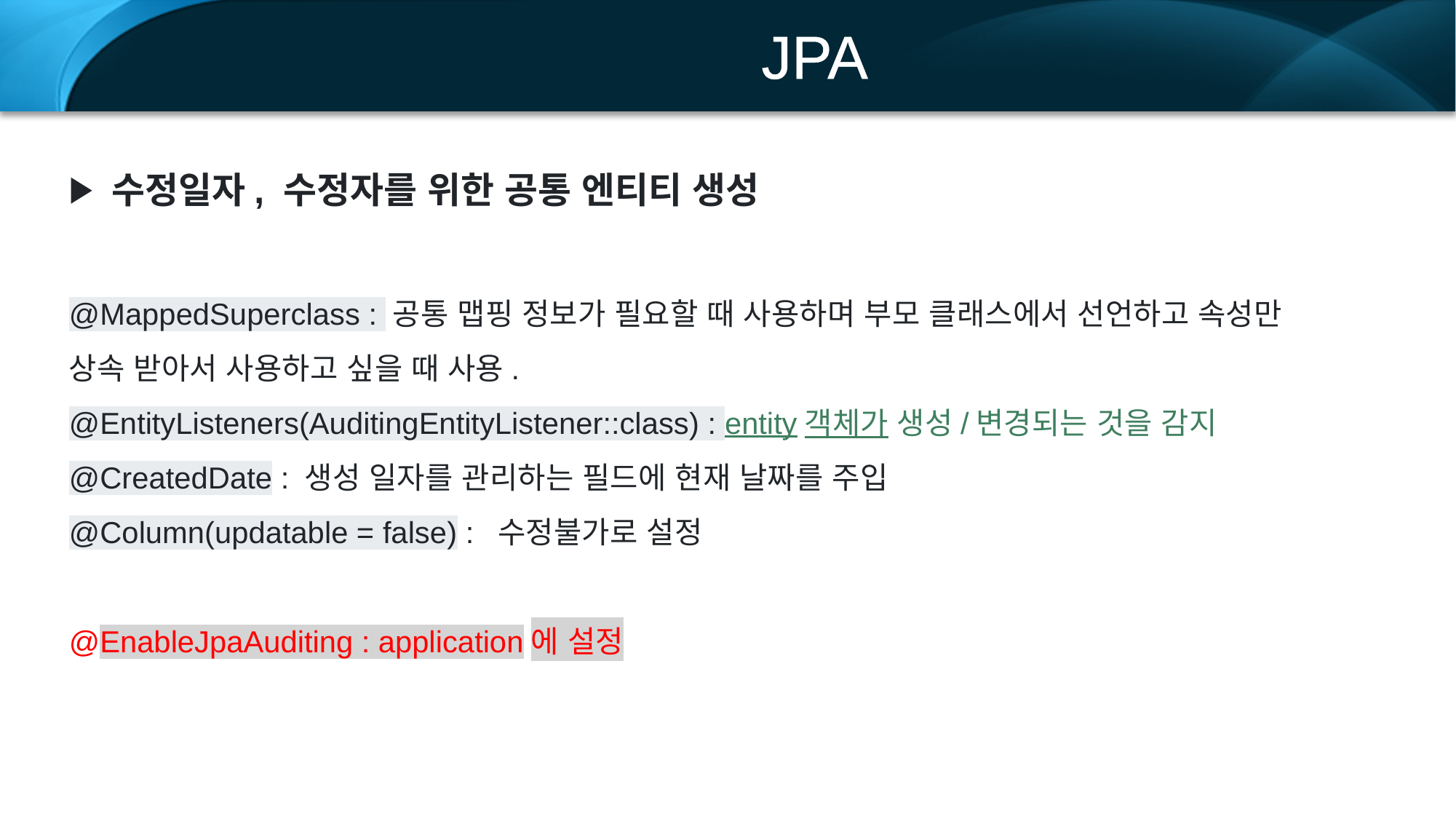

JPA
수정일자, 수정자를 위한 공통 엔티티 생성

@MappedSuperclass : 공통 맵핑 정보가 필요할 때 사용하며 부모 클래스에서 선언하고 속성만 상속 받아서 사용하고 싶을 때 사용.
@EntityListeners(AuditingEntityListener::class) : entity객체가 생성/변경되는 것을 감지
@CreatedDate : 생성 일자를 관리하는 필드에 현재 날짜를 주입
@Column(updatable = false) :  수정불가로 설정

@EnableJpaAuditing : application에 설정